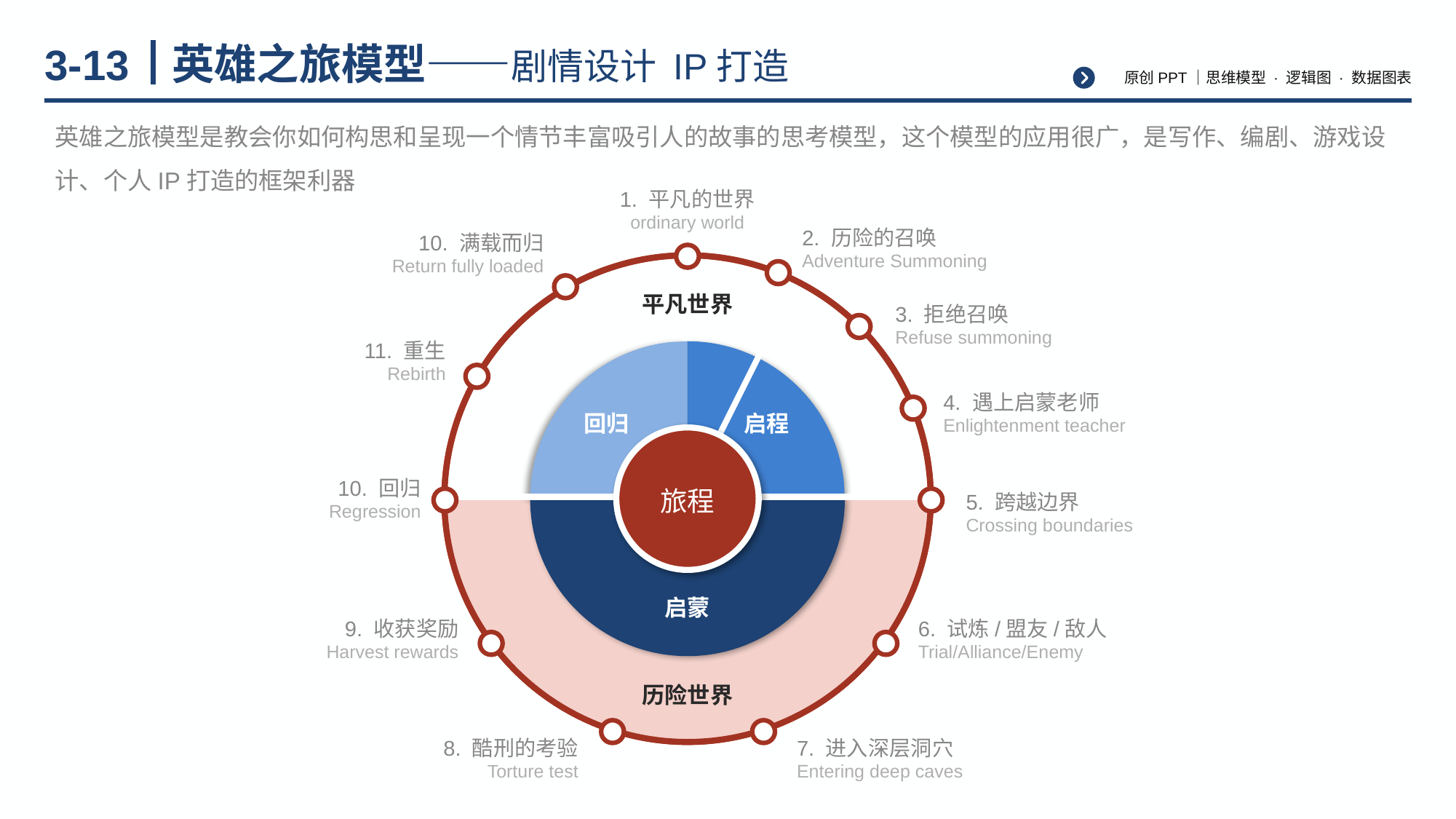

# 英雄之旅模型——剧情设计 IP打造
3-13
英雄之旅模型是教会你如何构思和呈现一个情节丰富吸引人的故事的思考模型，这个模型的应用很广，是写作、编剧、游戏设计、个人IP打造的框架利器
1. 平凡的世界
ordinary world
2. 历险的召唤
10. 满载而归

Adventure Summoning
Return fully loaded

平凡世界
3. 拒绝召唤

Refuse summoning
11. 重生

Rebirth

4. 遇上启蒙老师

回归
启程
Enlightenment teacher

10. 回归
旅程

5. 跨越边界

Regression
Crossing boundaries
启蒙
9. 收获奖励
6. 试炼/盟友/敌人

Harvest rewards
Trial/Alliance/Enemy
历险世界

8. 酷刑的考验
7. 进入深层洞穴
Torture test
Entering deep caves